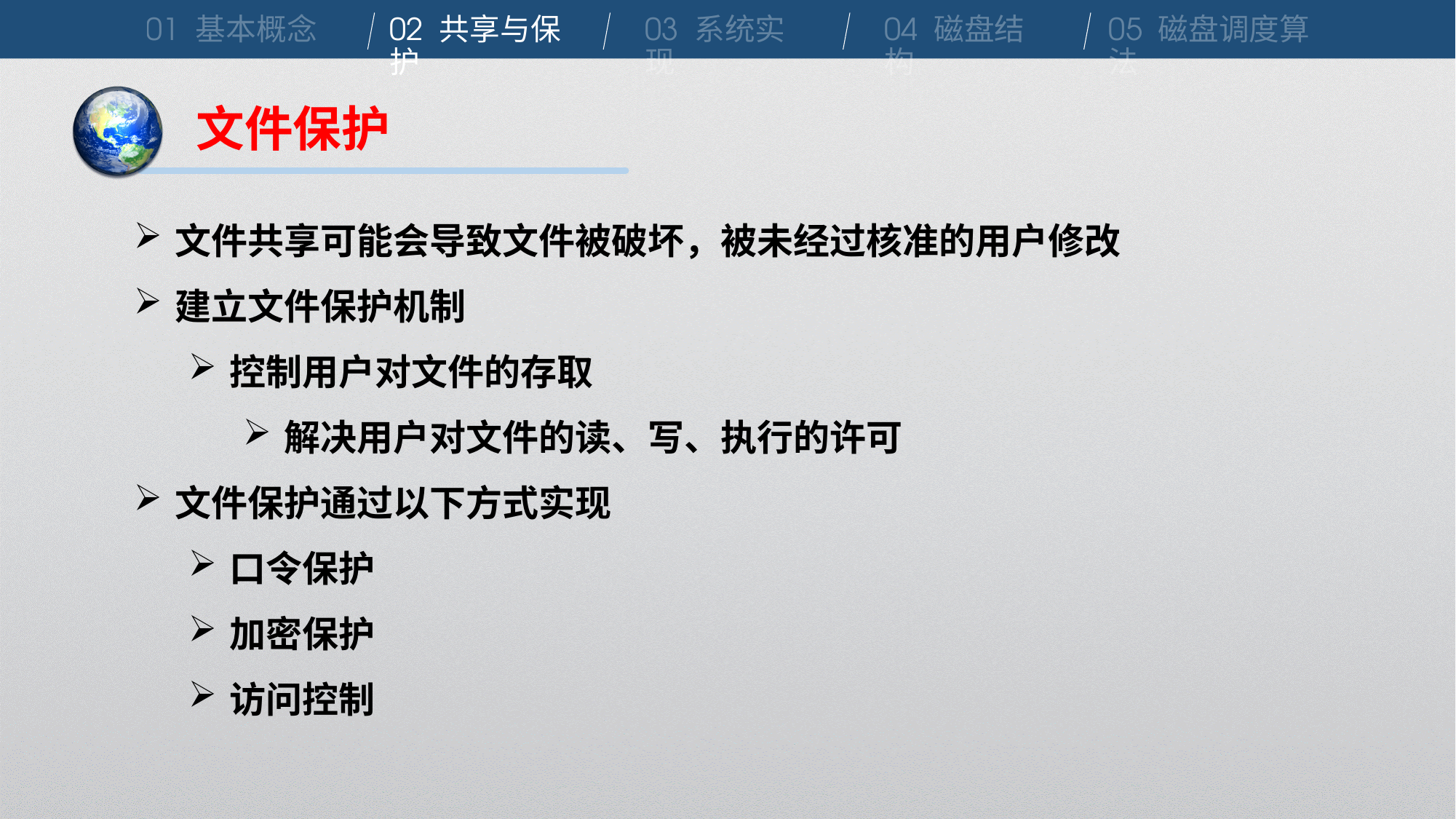

01 基本概念
02 共享与保护
03 系统实现
04 磁盘结构
05 磁盘调度算法
文件保护
文件共享可能会导致文件被破坏，被未经过核准的用户修改
建立文件保护机制
控制用户对文件的存取
解决用户对文件的读、写、执行的许可
文件保护通过以下方式实现
口令保护
加密保护
访问控制